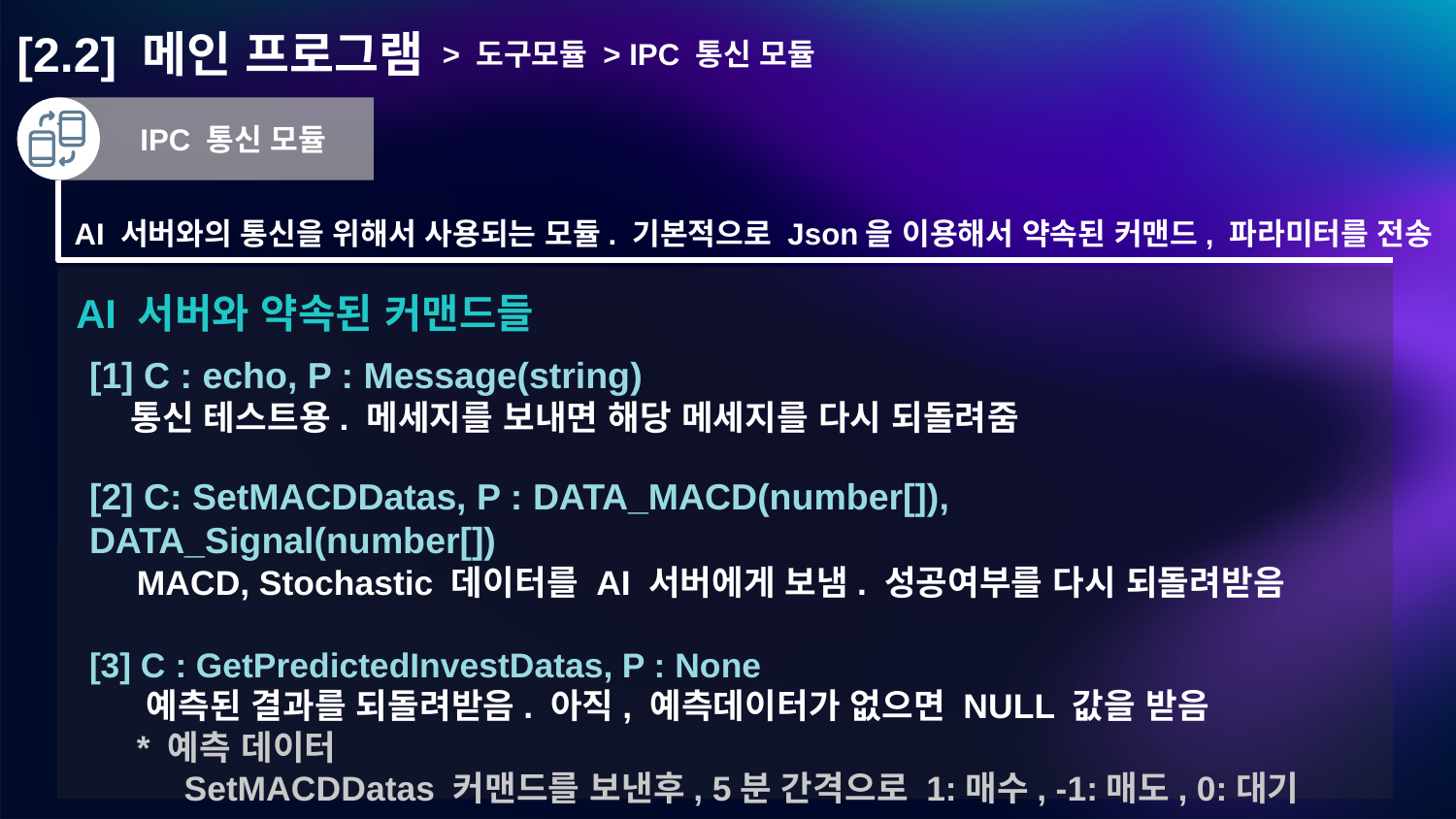

# [2.2] 메인 프로그램
> 도구모듈 > IPC 통신 모듈

IPC 통신 모듈

AI 서버와의 통신을 위해서 사용되는 모듈. 기본적으로 Json을 이용해서 약속된 커맨드, 파라미터를 전송

AI 서버와 약속된 커맨드들
[1] C : echo, P : Message(string)
     통신 테스트용. 메세지를 보내면 해당 메세지를 다시 되돌려줌

[2] C: SetMACDDatas, P : DATA_MACD(number[]), DATA_Signal(number[])
     MACD, Stochastic 데이터를 AI 서버에게 보냄. 성공여부를 다시 되돌려받음

[3] C : GetPredictedInvestDatas, P : None
     예측된 결과를 되돌려받음. 아직, 예측데이터가 없으면 NULL 값을 받음
     * 예측 데이터
          SetMACDDatas 커맨드를 보낸후, 5분 간격으로 1:매수, -1:매도, 0:대기